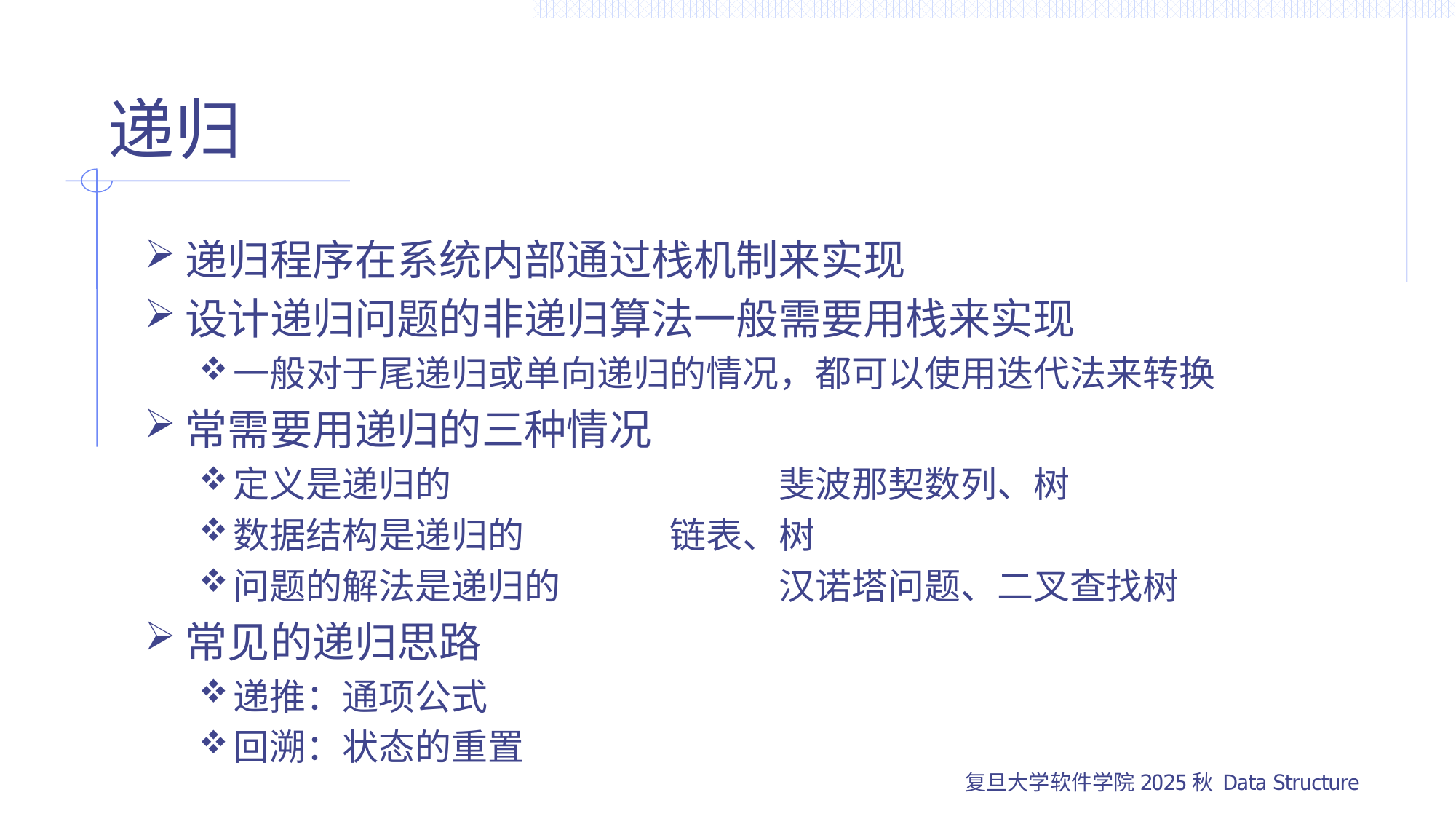

# 递归
递归程序在系统内部通过栈机制来实现
设计递归问题的非递归算法一般需要用栈来实现
一般对于尾递归或单向递归的情况，都可以使用迭代法来转换
常需要用递归的三种情况
定义是递归的			斐波那契数列、树
数据结构是递归的		链表、树
问题的解法是递归的		汉诺塔问题、二叉查找树
常见的递归思路
递推：通项公式
回溯：状态的重置